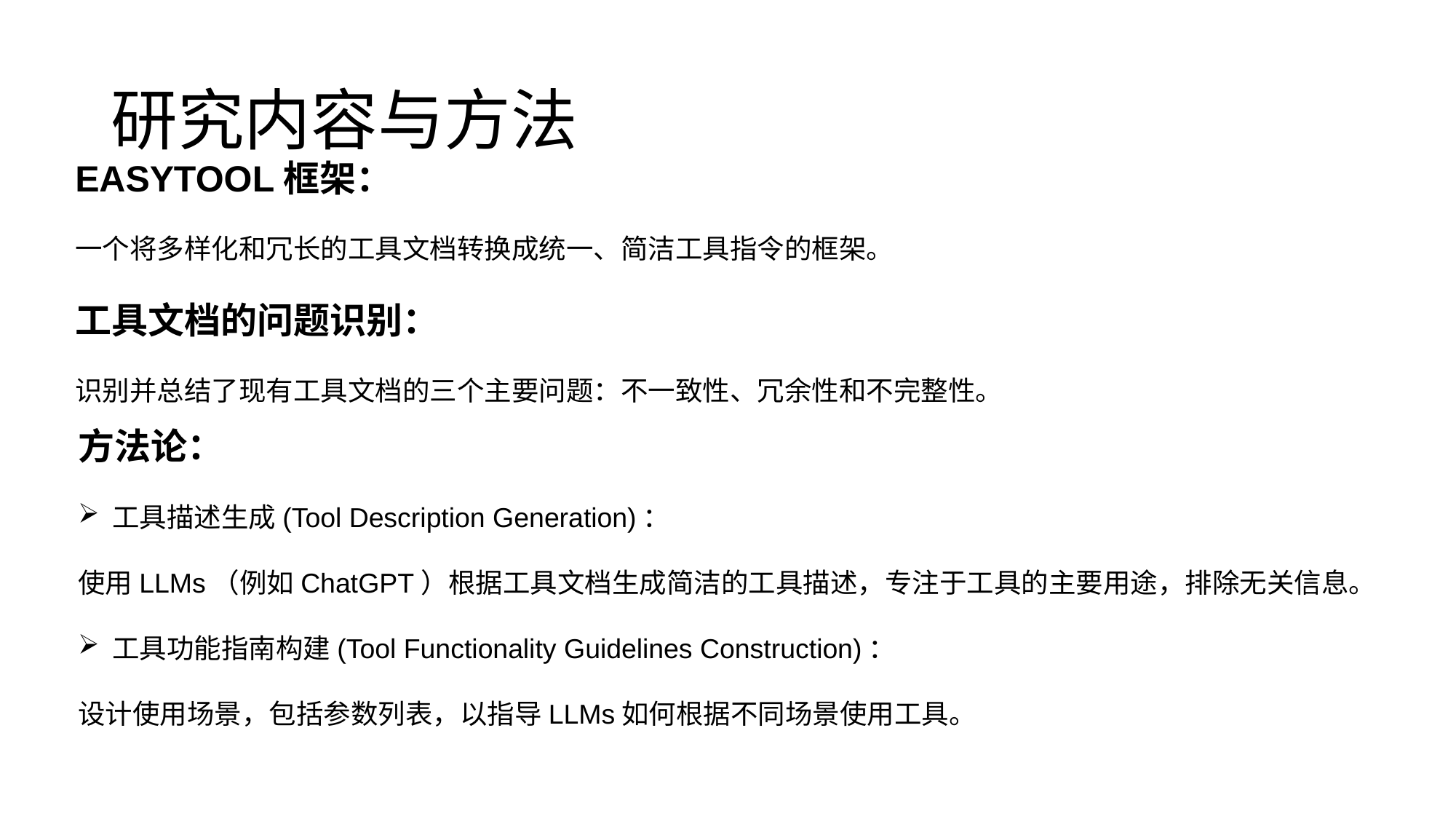

# 研究内容与方法
EASYTOOL框架：

一个将多样化和冗长的工具文档转换成统一、简洁工具指令的框架。

工具文档的问题识别：

识别并总结了现有工具文档的三个主要问题：不一致性、冗余性和不完整性。
方法论：

工具描述生成(Tool Description Generation)：

使用LLMs（例如ChatGPT）根据工具文档生成简洁的工具描述，专注于工具的主要用途，排除无关信息。

工具功能指南构建(Tool Functionality Guidelines Construction)：

设计使用场景，包括参数列表，以指导LLMs如何根据不同场景使用工具。